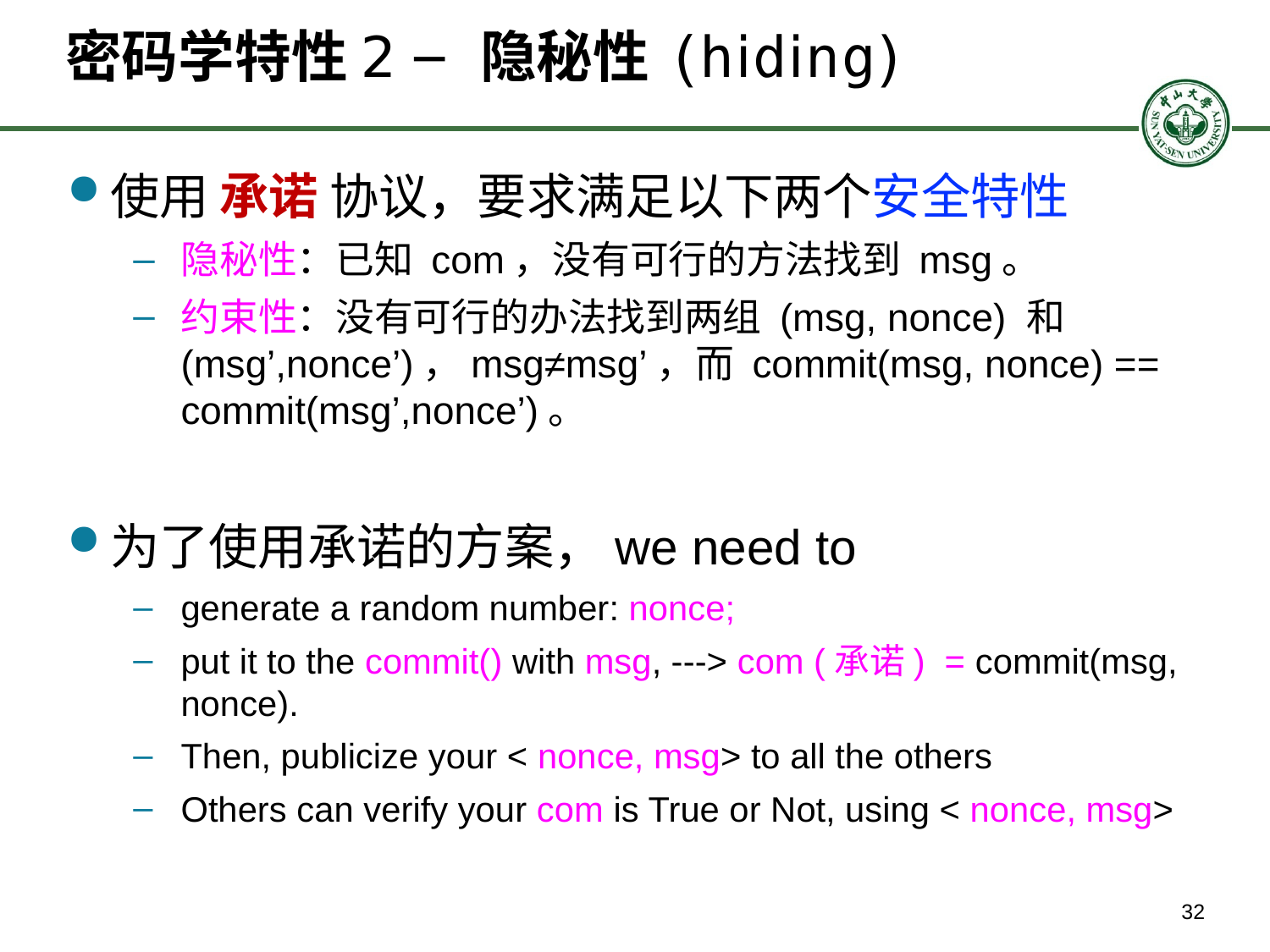

# 密码学特性2 – 隐秘性 (hiding)
使用 承诺 协议，要求满足以下两个安全特性
隐秘性：已知 com，没有可行的方法找到 msg。
约束性：没有可行的办法找到两组 (msg, nonce) 和(msg’,nonce’)，msg≠msg’，而 commit(msg, nonce) == commit(msg’,nonce’)。

为了使用承诺的方案，we need to
generate a random number: nonce;
put it to the commit() with msg, ---> com (承诺)  = commit(msg, nonce).
Then, publicize your < nonce, msg> to all the others
Others can verify your com is True or Not, using < nonce, msg>